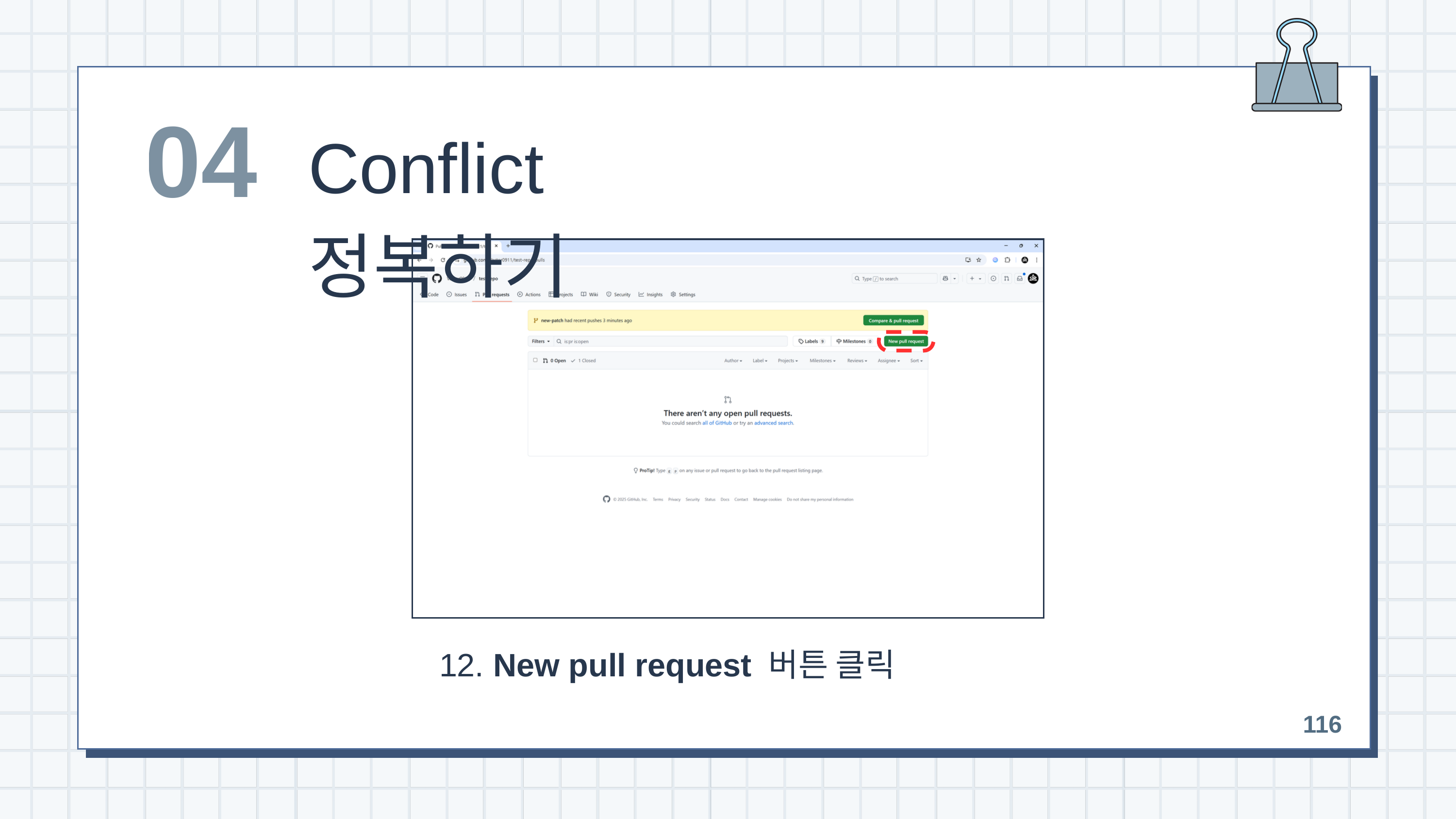

04
Conflict 정복하기

   12. New pull request 버튼 클릭
116